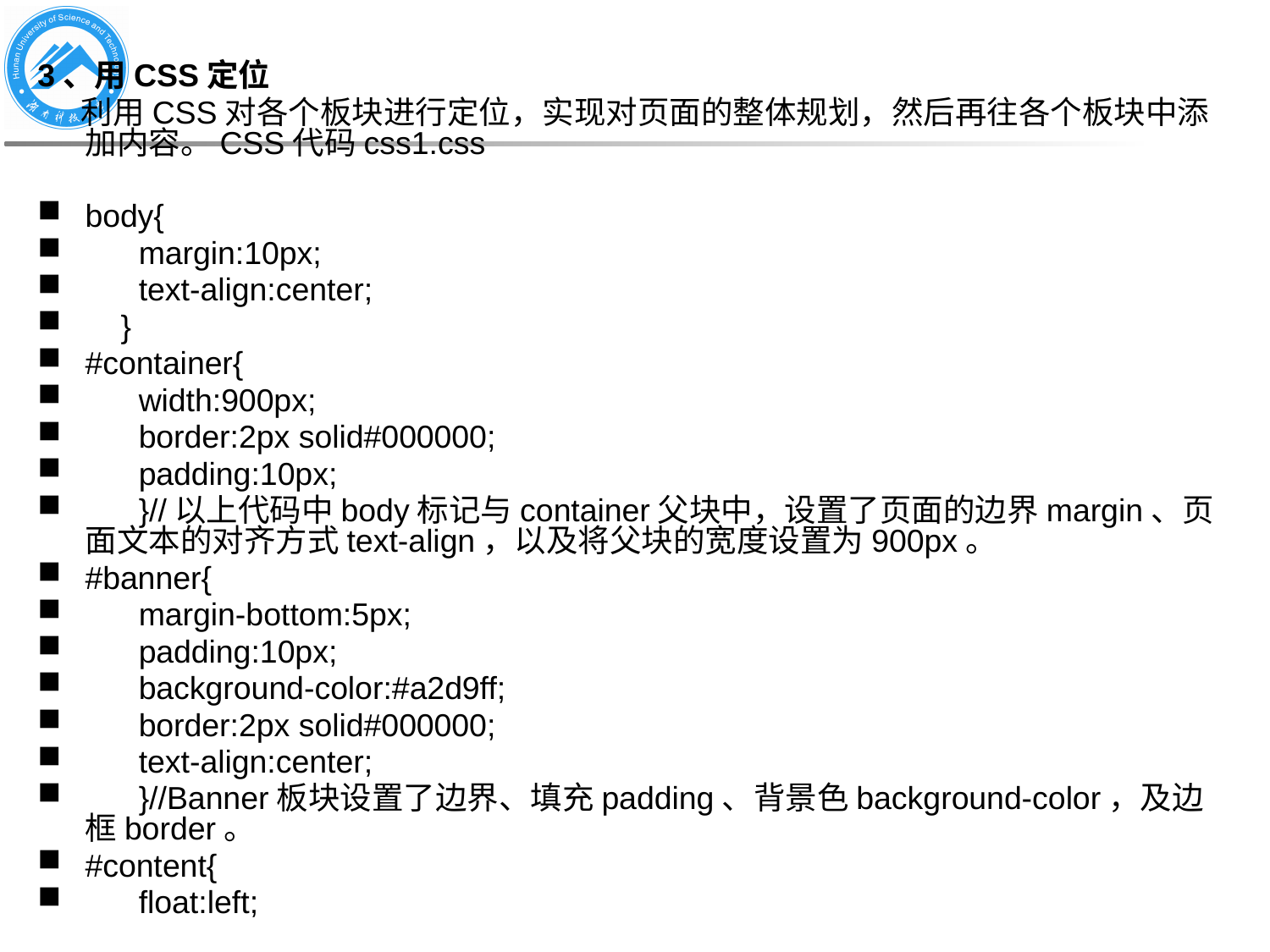

3、用CSS定位
     利用CSS对各个板块进行定位，实现对页面的整体规划，然后再往各个板块中添加内容。CSS代码css1.css

body{
      margin:10px;
      text-align:center;
    }
#container{
      width:900px;
      border:2px solid#000000;
      padding:10px;
      }//以上代码中body标记与container父块中，设置了页面的边界margin、页面文本的对齐方式text-align，以及将父块的宽度设置为900px。
#banner{
      margin-bottom:5px;
      padding:10px;
      background-color:#a2d9ff;
      border:2px solid#000000;
      text-align:center;
      }//Banner板块设置了边界、填充padding、背景色background-color，及边框border。
#content{
      float:left;